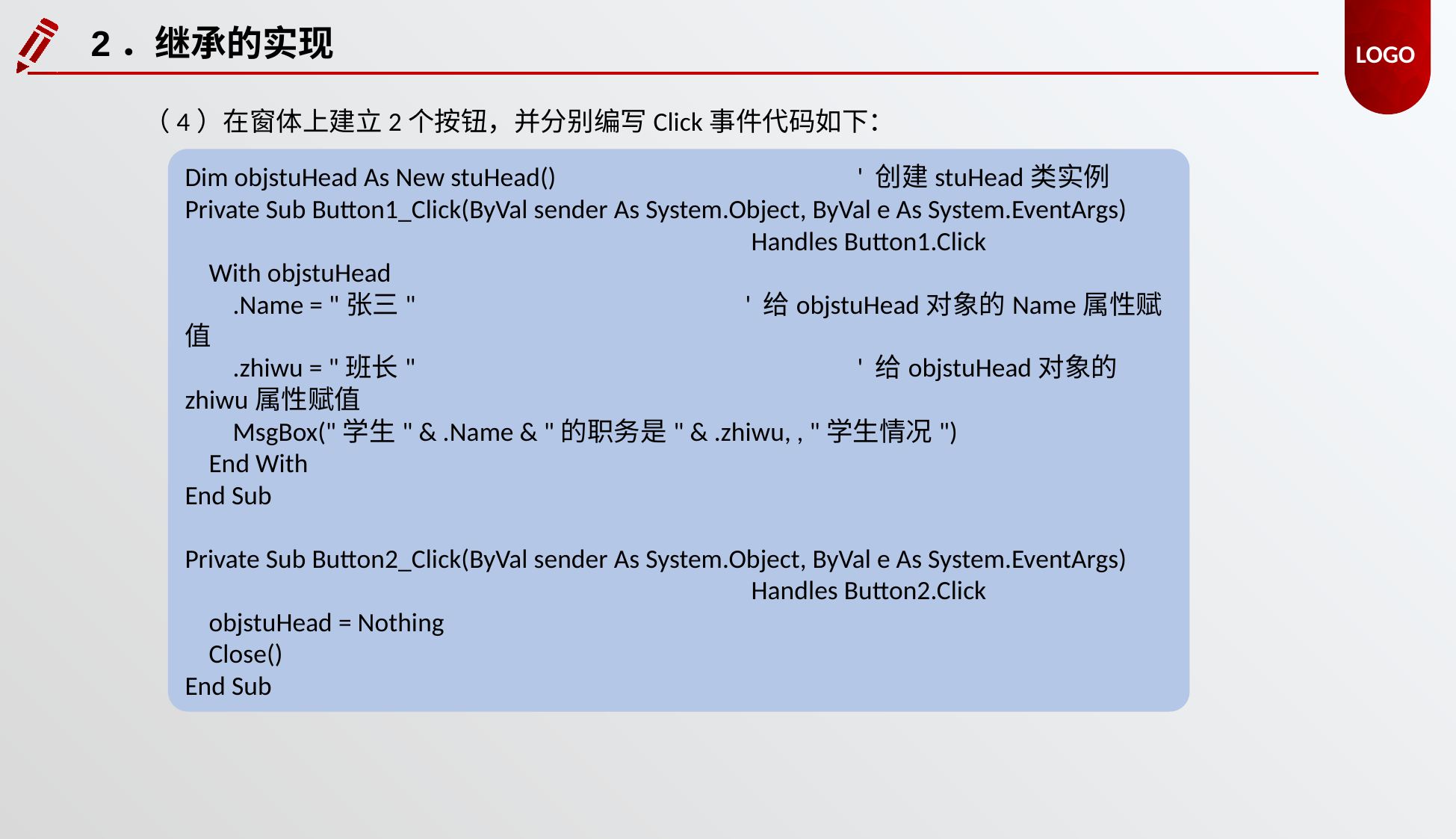

2．继承的实现
（4）在窗体上建立2个按钮，并分别编写Click事件代码如下：
Dim objstuHead As New stuHead() 			' 创建stuHead类实例
Private Sub Button1_Click(ByVal sender As System.Object, ByVal e As System.EventArgs)
					 Handles Button1.Click
    With objstuHead
        .Name = "张三" 			' 给objstuHead对象的Name属性赋值
        .zhiwu = "班长"				' 给objstuHead对象的zhiwu属性赋值
        MsgBox("学生" & .Name & "的职务是" & .zhiwu, , "学生情况")
    End With
End Sub

Private Sub Button2_Click(ByVal sender As System.Object, ByVal e As System.EventArgs)
					 Handles Button2.Click
    objstuHead = Nothing
    Close()
End Sub